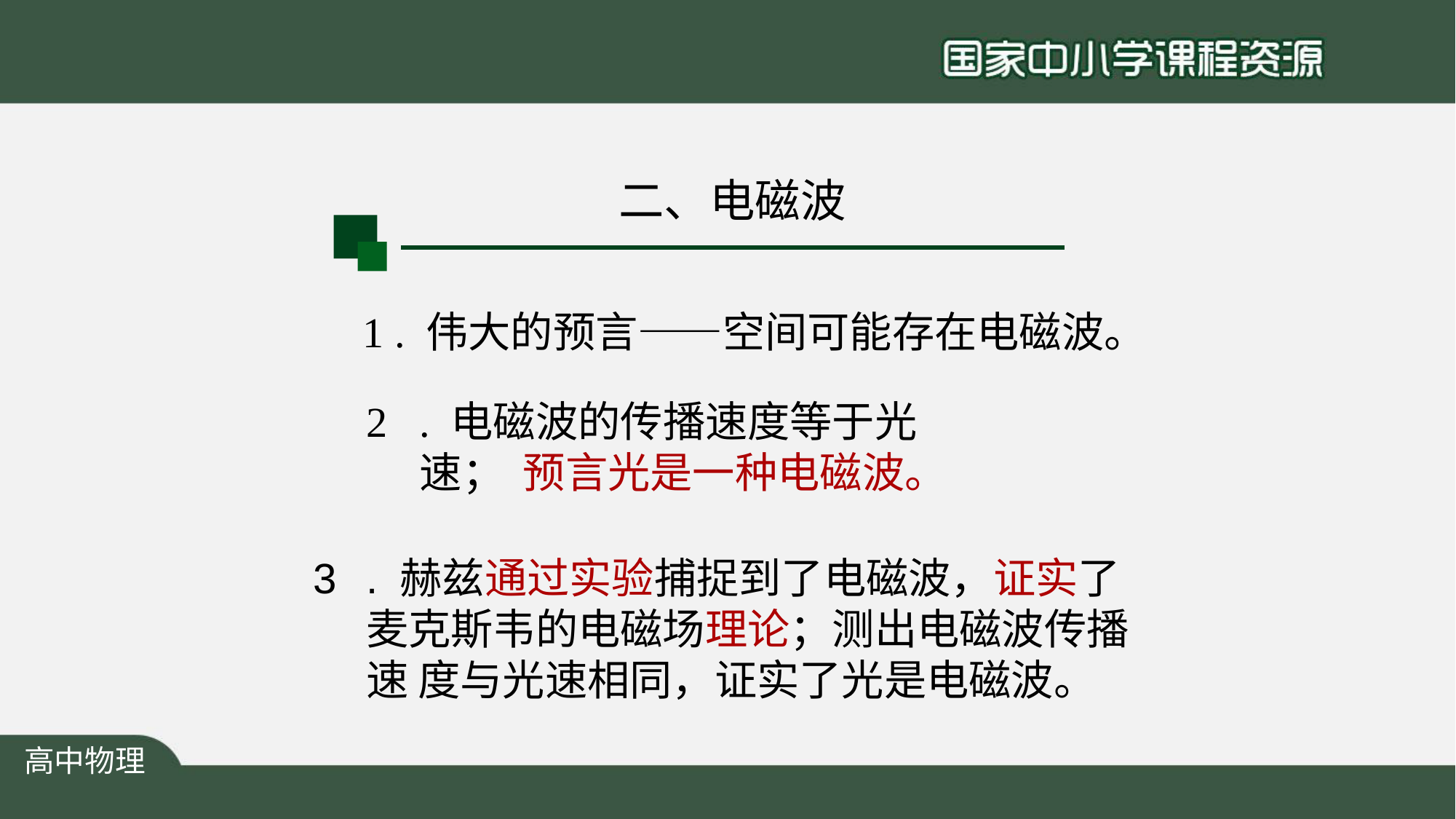

# 二、电磁波

. 伟大的预言——空间可能存在电磁波。
. 电磁波的传播速度等于光速；  预言光是一种电磁波。

. 赫兹通过实验捕捉到了电磁波，证实了 麦克斯韦的电磁场理论；测出电磁波传播速 度与光速相同，证实了光是电磁波。
高中物理